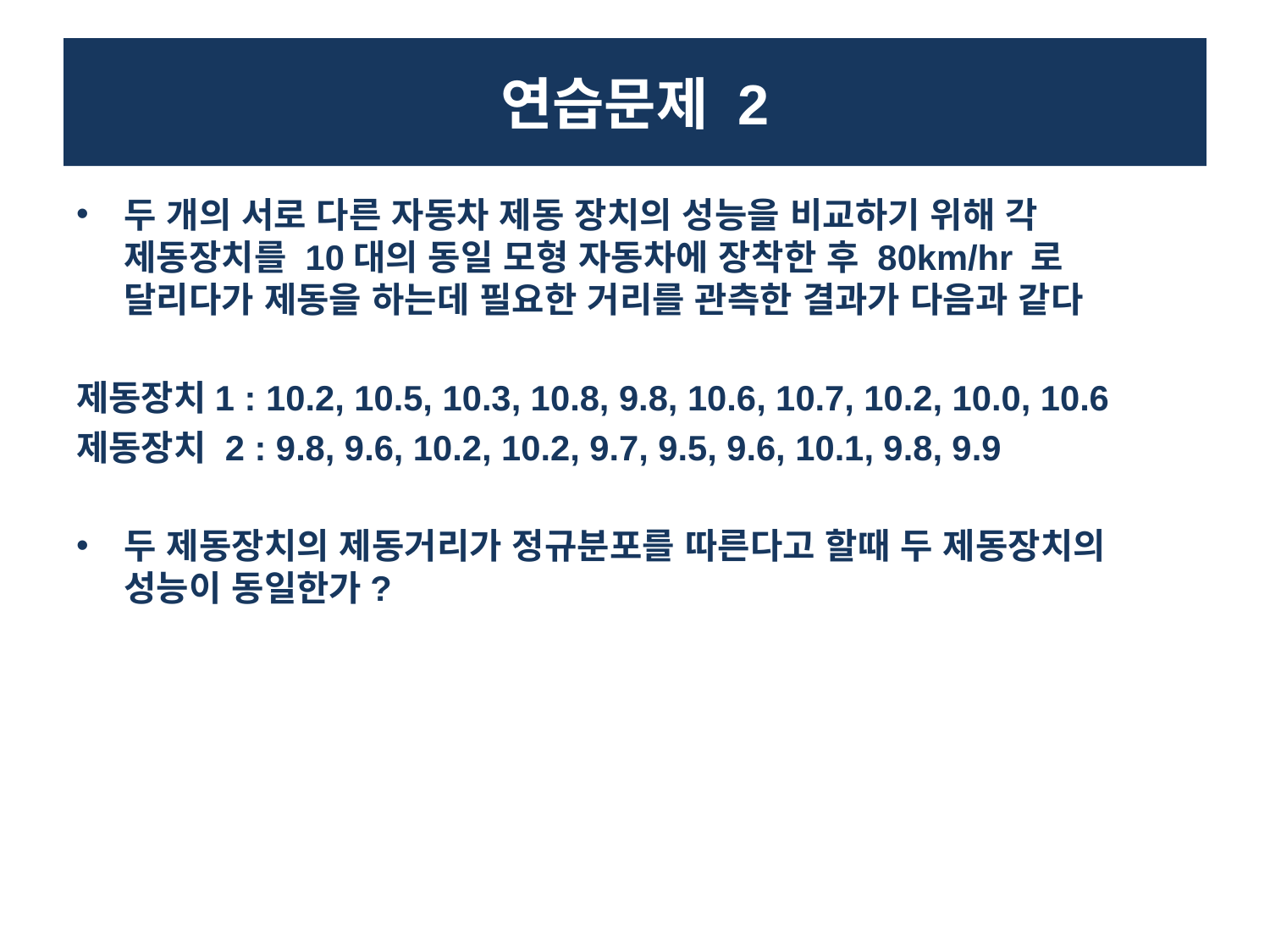

# 연습문제 2
두 개의 서로 다른 자동차 제동 장치의 성능을 비교하기 위해 각 제동장치를 10대의 동일 모형 자동차에 장착한 후 80km/hr 로 달리다가 제동을 하는데 필요한 거리를 관측한 결과가 다음과 같다

제동장치1 : 10.2, 10.5, 10.3, 10.8, 9.8, 10.6, 10.7, 10.2, 10.0, 10.6
제동장치 2 : 9.8, 9.6, 10.2, 10.2, 9.7, 9.5, 9.6, 10.1, 9.8, 9.9

두 제동장치의 제동거리가 정규분포를 따른다고 할때 두 제동장치의 성능이 동일한가?